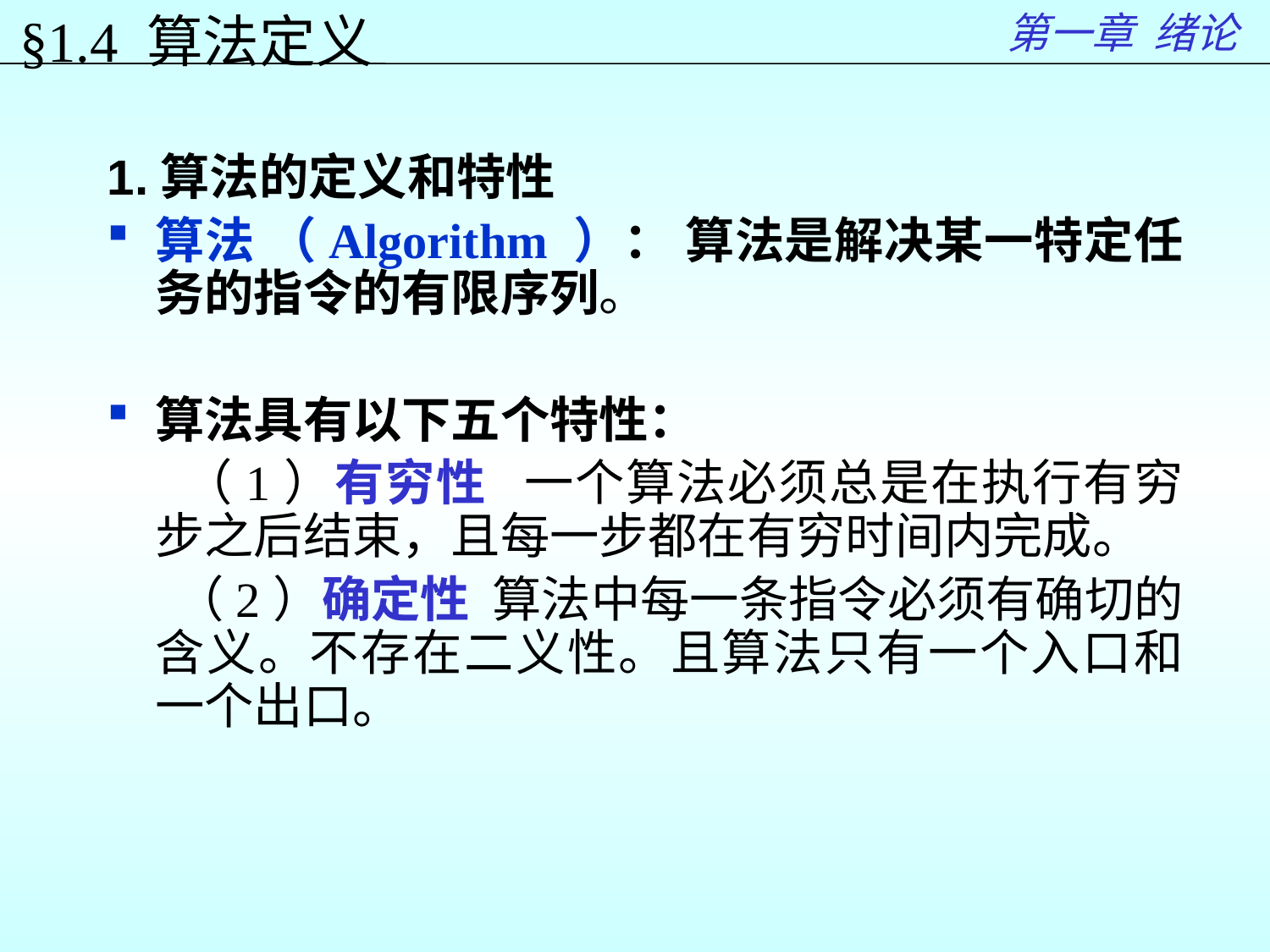

第一章  绪论

§1.4 算法定义
1.算法的定义和特性
算法 （Algorithm ）： 算法是解决某一特定任务的指令的有限序列。

算法具有以下五个特性：
     （1）有穷性   一个算法必须总是在执行有穷步之后结束，且每一步都在有穷时间内完成。
     （2）确定性  算法中每一条指令必须有确切的含义。不存在二义性。且算法只有一个入口和一个出口。